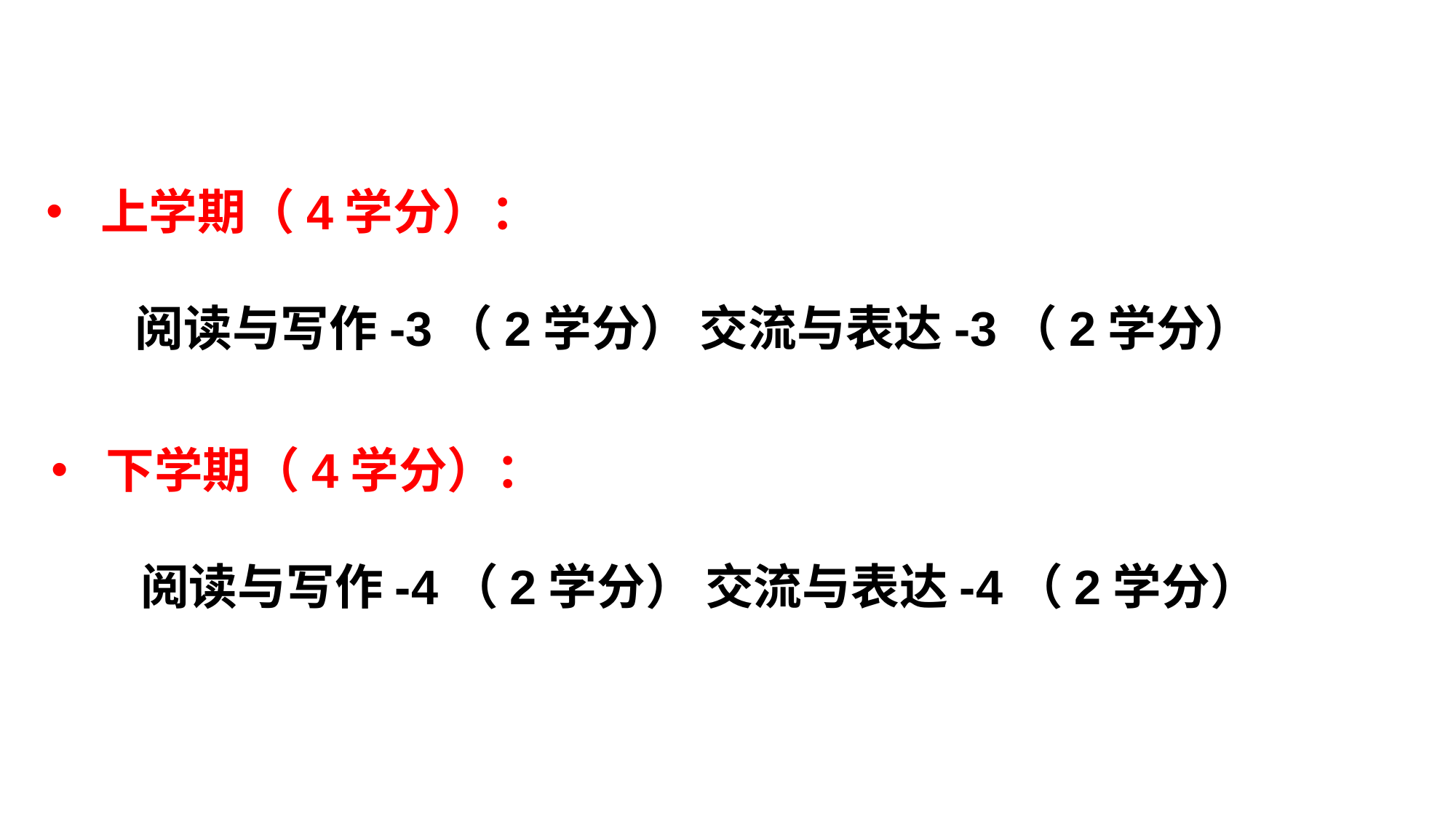

上学期（4学分）：

       阅读与写作-3（2学分） 交流与表达-3（2学分）
下学期（4学分）：

       阅读与写作-4（2学分） 交流与表达-4（2学分）